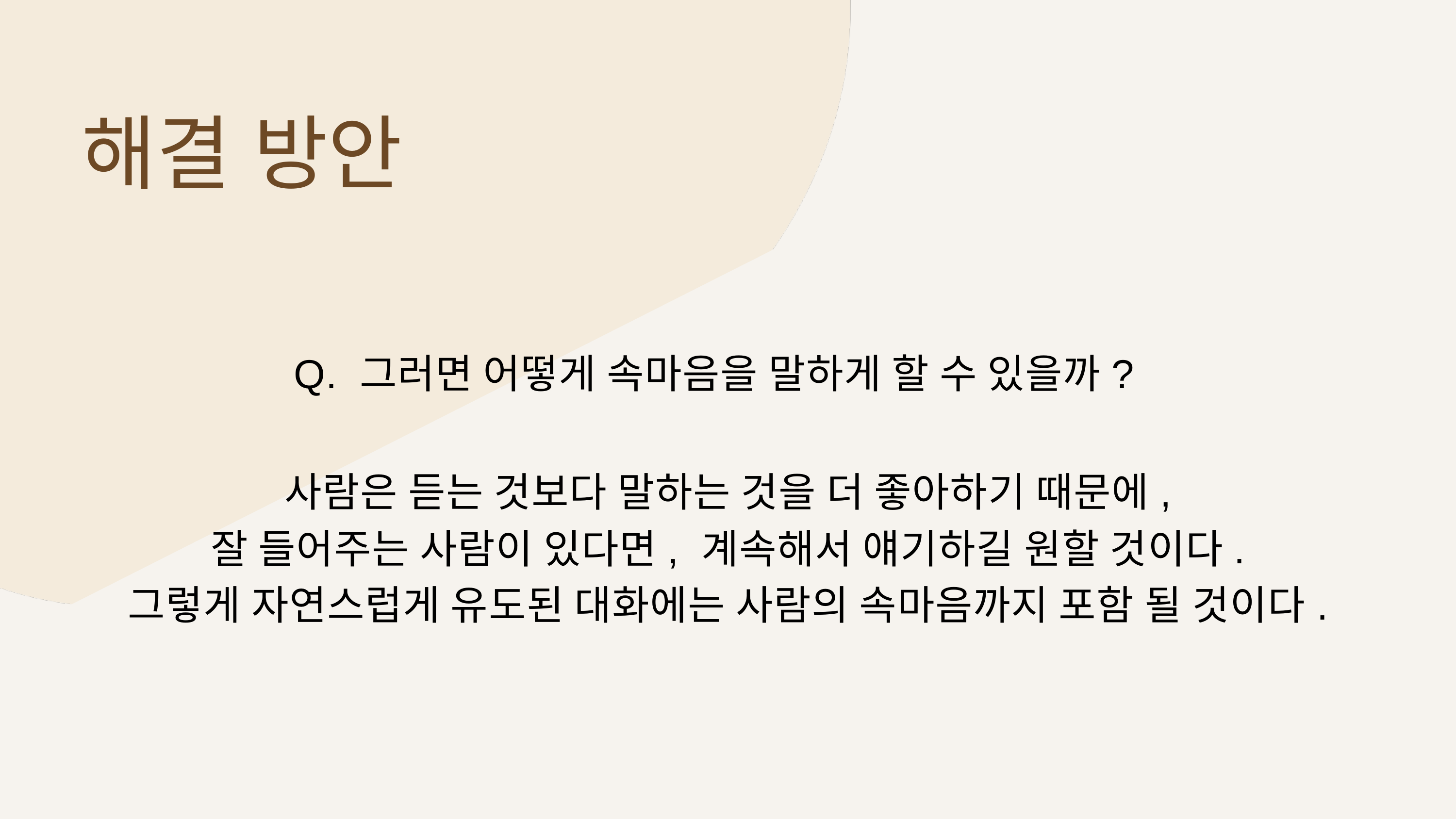

해결 방안
Q. 그러면 어떻게 속마음을 말하게 할 수 있을까?

사람은 듣는 것보다 말하는 것을 더 좋아하기 때문에,
잘 들어주는 사람이 있다면, 계속해서 얘기하길 원할 것이다.
그렇게 자연스럽게 유도된 대화에는 사람의 속마음까지 포함 될 것이다.